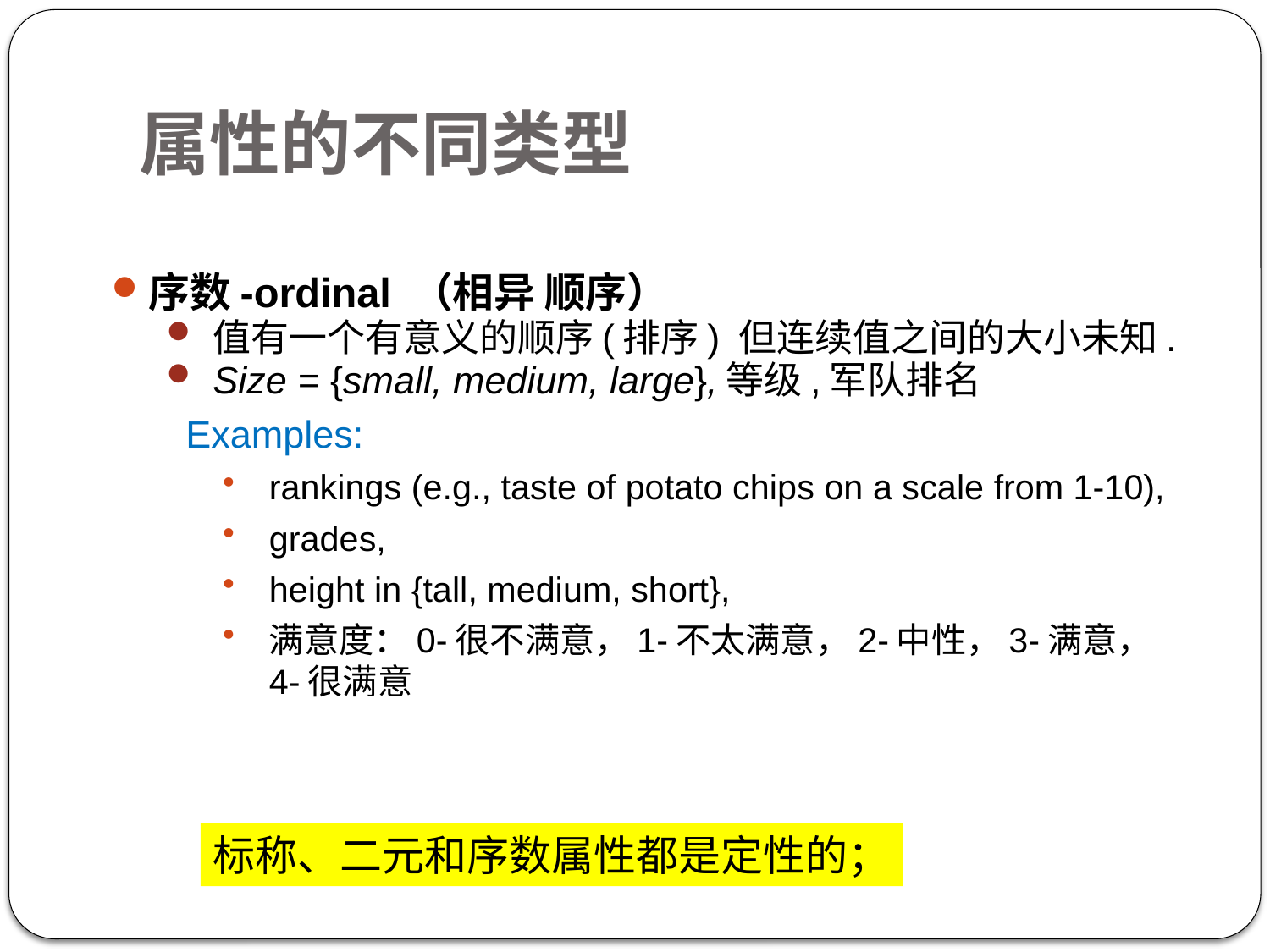

# 属性的不同类型
序数-ordinal （相异 顺序）
值有一个有意义的顺序(排序) 但连续值之间的大小未知.
Size = {small, medium, large},等级,军队排名
Examples:
rankings (e.g., taste of potato chips on a scale from 1-10),
grades,
height in {tall, medium, short},
满意度：0-很不满意，1-不太满意，2-中性，3-满意，4-很满意
标称、二元和序数属性都是定性的；